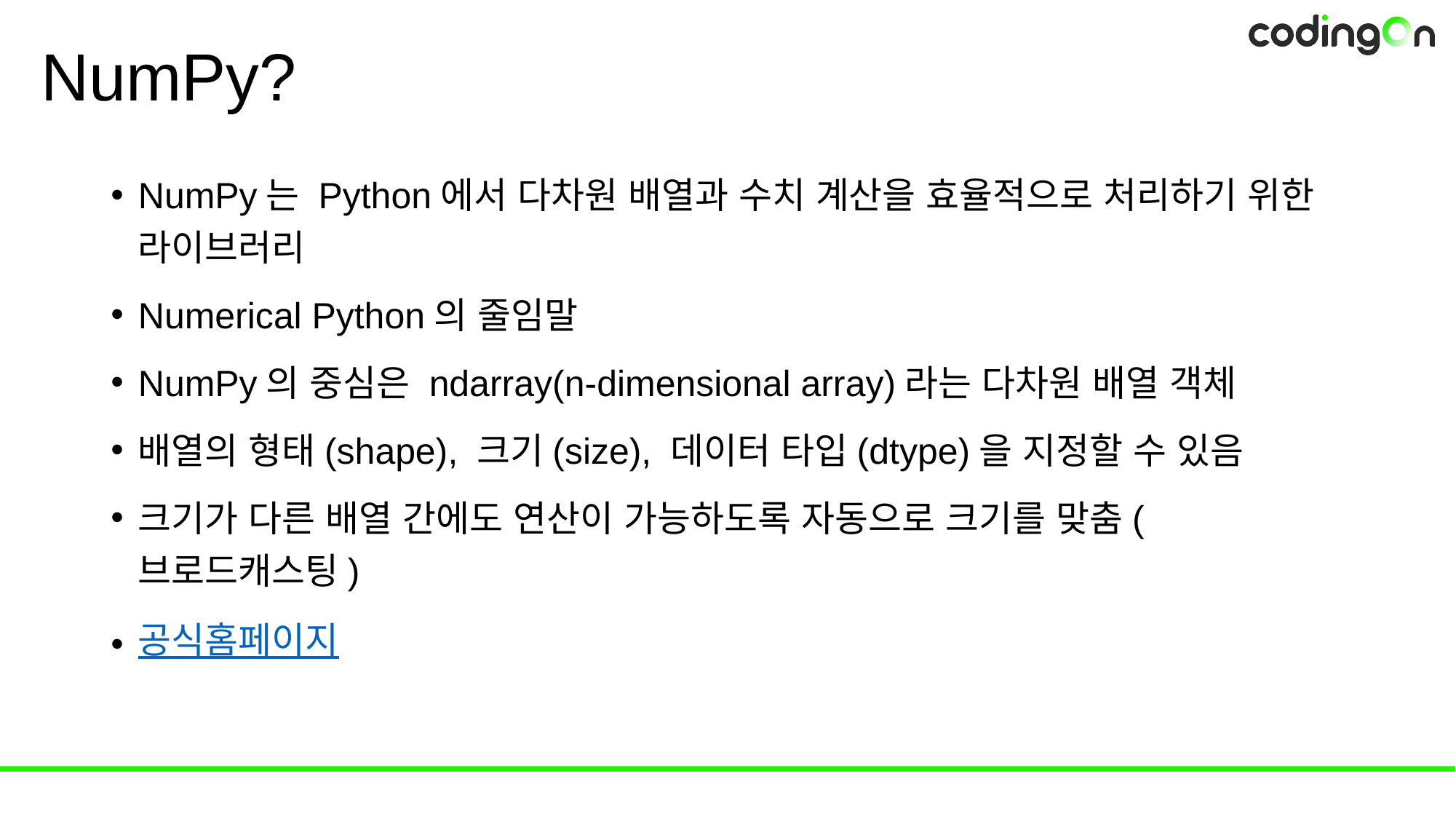

# NumPy?
NumPy는 Python에서 다차원 배열과 수치 계산을 효율적으로 처리하기 위한 라이브러리
Numerical Python의 줄임말
NumPy의 중심은 ndarray(n-dimensional array)라는 다차원 배열 객체
배열의 형태(shape), 크기(size), 데이터 타입(dtype)을 지정할 수 있음
크기가 다른 배열 간에도 연산이 가능하도록 자동으로 크기를 맞춤(브로드캐스팅)
공식홈페이지